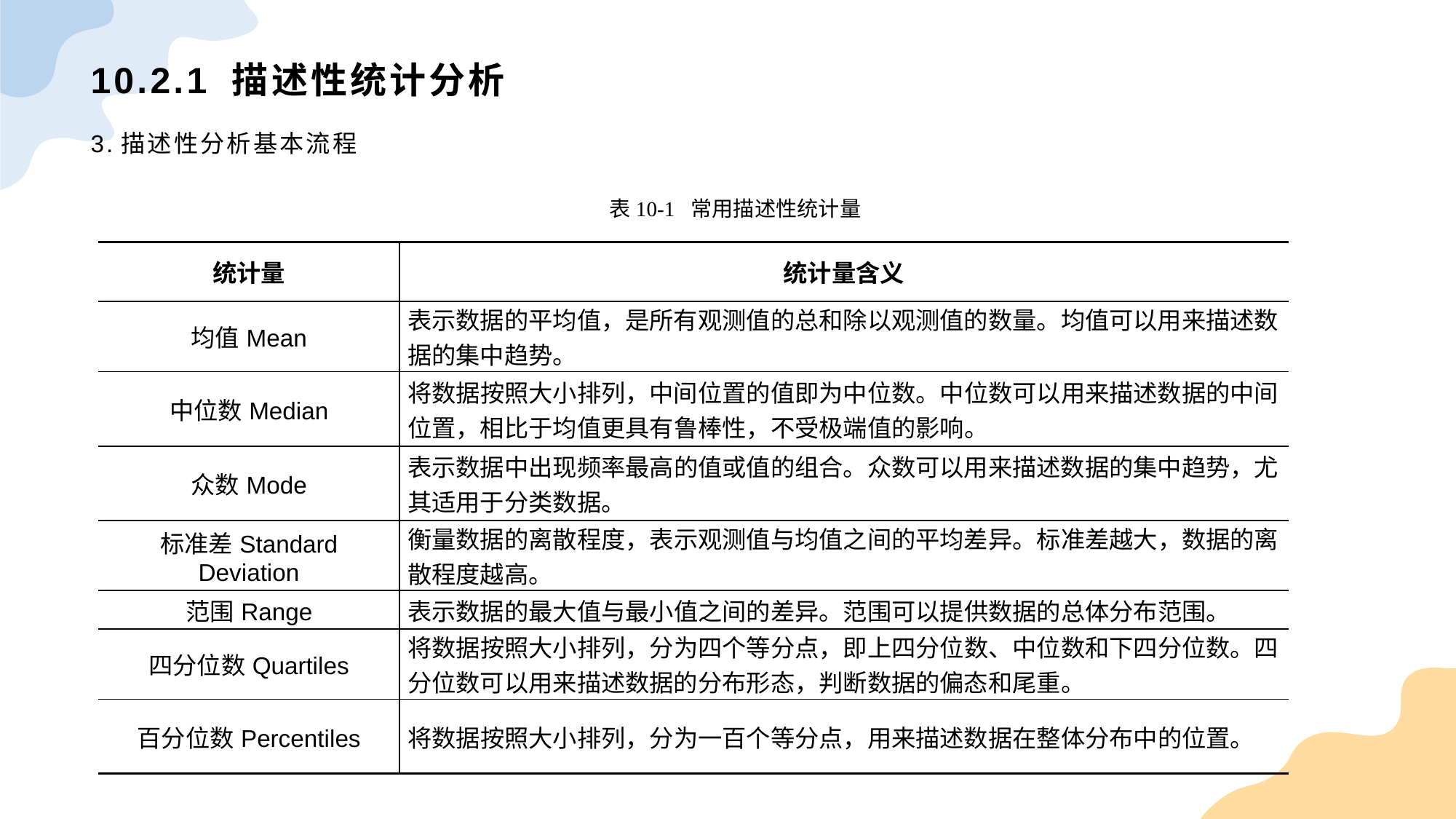

# 10.2.1 描述性统计分析
3.描述性分析基本流程

表10-1  常用描述性统计量
| 统计量 | 统计量含义 |
| --- | --- |
| 均值Mean | 表示数据的平均值，是所有观测值的总和除以观测值的数量。均值可以用来描述数据的集中趋势。 |
| 中位数Median | 将数据按照大小排列，中间位置的值即为中位数。中位数可以用来描述数据的中间位置，相比于均值更具有鲁棒性，不受极端值的影响。 |
| 众数Mode | 表示数据中出现频率最高的值或值的组合。众数可以用来描述数据的集中趋势，尤其适用于分类数据。 |
| 标准差Standard Deviation | 衡量数据的离散程度，表示观测值与均值之间的平均差异。标准差越大，数据的离散程度越高。 |
| 范围Range | 表示数据的最大值与最小值之间的差异。范围可以提供数据的总体分布范围。 |
| 四分位数Quartiles | 将数据按照大小排列，分为四个等分点，即上四分位数、中位数和下四分位数。四分位数可以用来描述数据的分布形态，判断数据的偏态和尾重。 |
| 百分位数Percentiles | 将数据按照大小排列，分为一百个等分点，用来描述数据在整体分布中的位置。 |